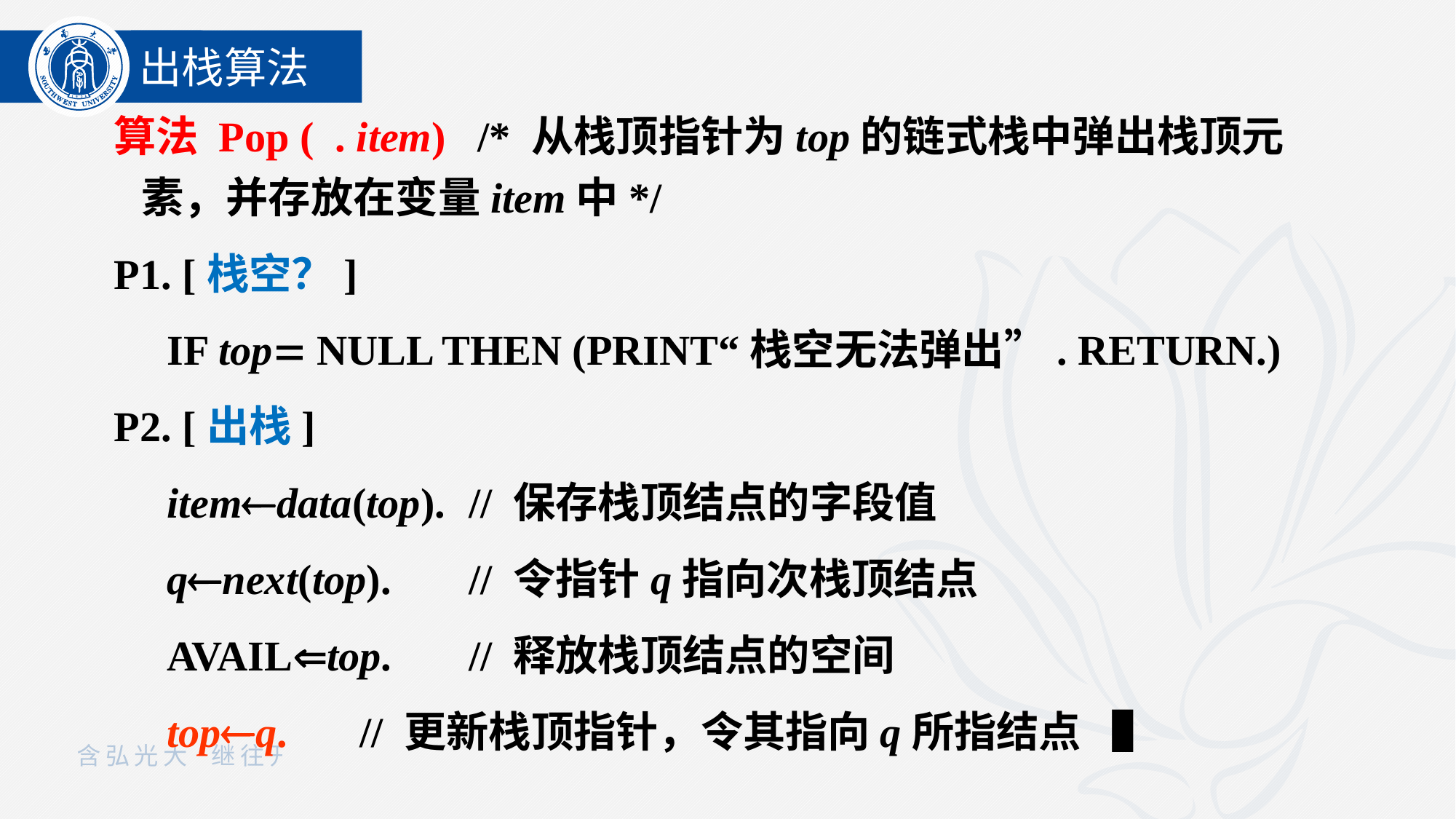

出栈算法
算法 Pop (  . item)   /* 从栈顶指针为top的链式栈中弹出栈顶元素，并存放在变量item中*/
P1. [栈空？]
     IF top= NULL THEN (PRINT“栈空无法弹出”. RETURN.)
P2. [出栈]
     item←data(top). 	// 保存栈顶结点的字段值
     q←next(top). 	// 令指针q指向次栈顶结点
     AVAIL⇐top. 	// 释放栈顶结点的空间
     top←q.	// 更新栈顶指针，令其指向q所指结点 ▐